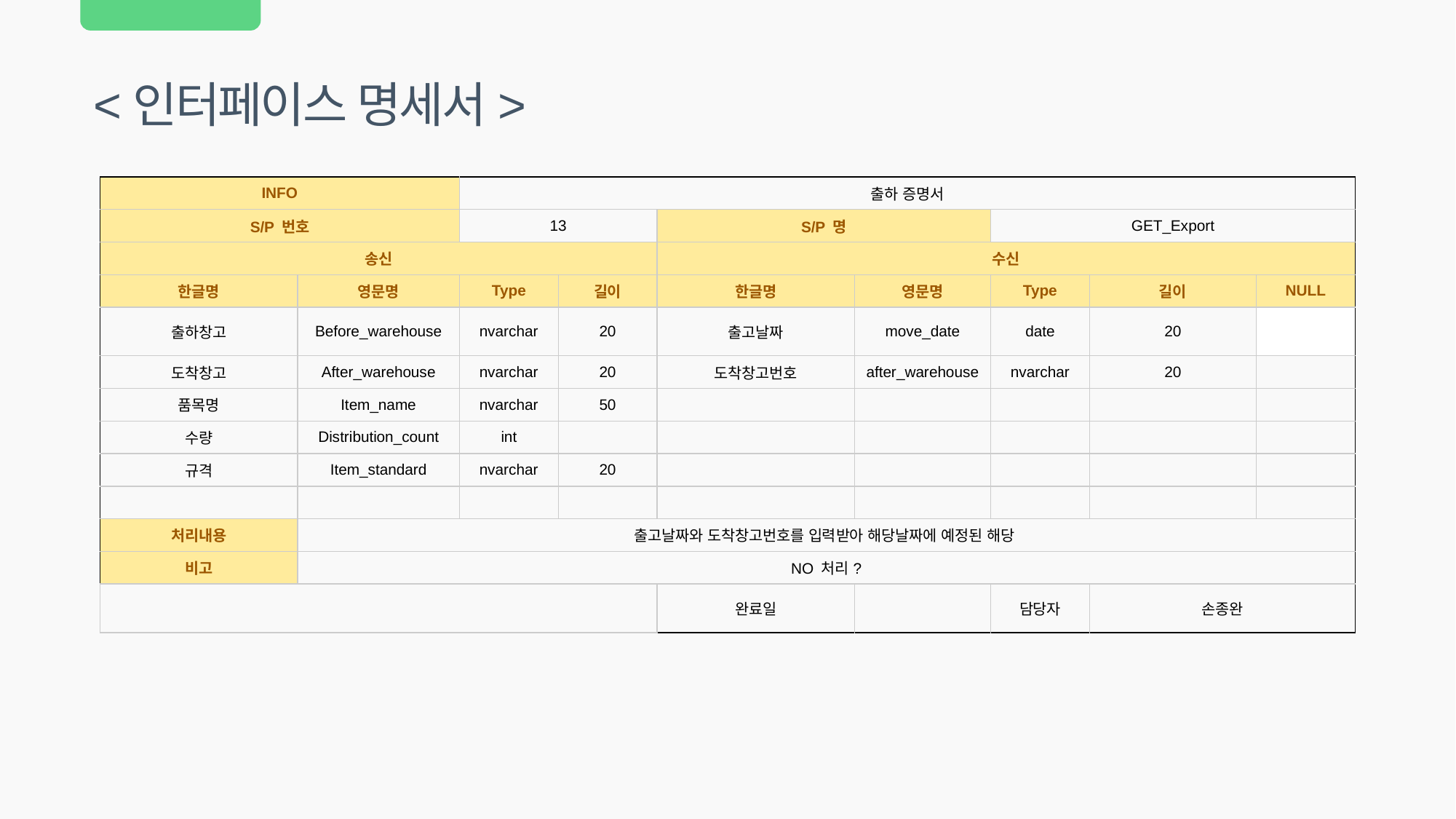

<인터페이스 명세서>
| INFO |  | 출하 증명서 |  |  |  |  |  |  |
| --- | --- | --- | --- | --- | --- | --- | --- | --- |
| S/P 번호 |  | 13 |  | S/P 명 |  | GET\_Export |  |  |
| 송신 |  |  |  | 수신 |  |  |  |  |
| 한글명 | 영문명 | Type | 길이 | 한글명 | 영문명 | Type | 길이 | NULL |
| 출하창고 | Before\_warehouse | nvarchar | 20 | 출고날짜 | move\_date | date | 20 |  |
| 도착창고 | After\_warehouse | nvarchar | 20 | 도착창고번호 | after\_warehouse | nvarchar | 20 |  |
| 품목명 | Item\_name | nvarchar | 50 |  |  |  |  |  |
| 수량 | Distribution\_count | int |  |  |  |  |  |  |
| 규격 | Item\_standard | nvarchar | 20 |  |  |  |  |  |
|  |  |  |  |  |  |  |  |  |
| 처리내용 | 출고날짜와 도착창고번호를 입력받아 해당날짜에 예정된 해당 |  |  |  |  |  |  |  |
| 비고 | NO 처리? |  |  |  |  |  |  |  |
|  |  |  |  | 완료일 |  | 담당자 | 손종완 |  |